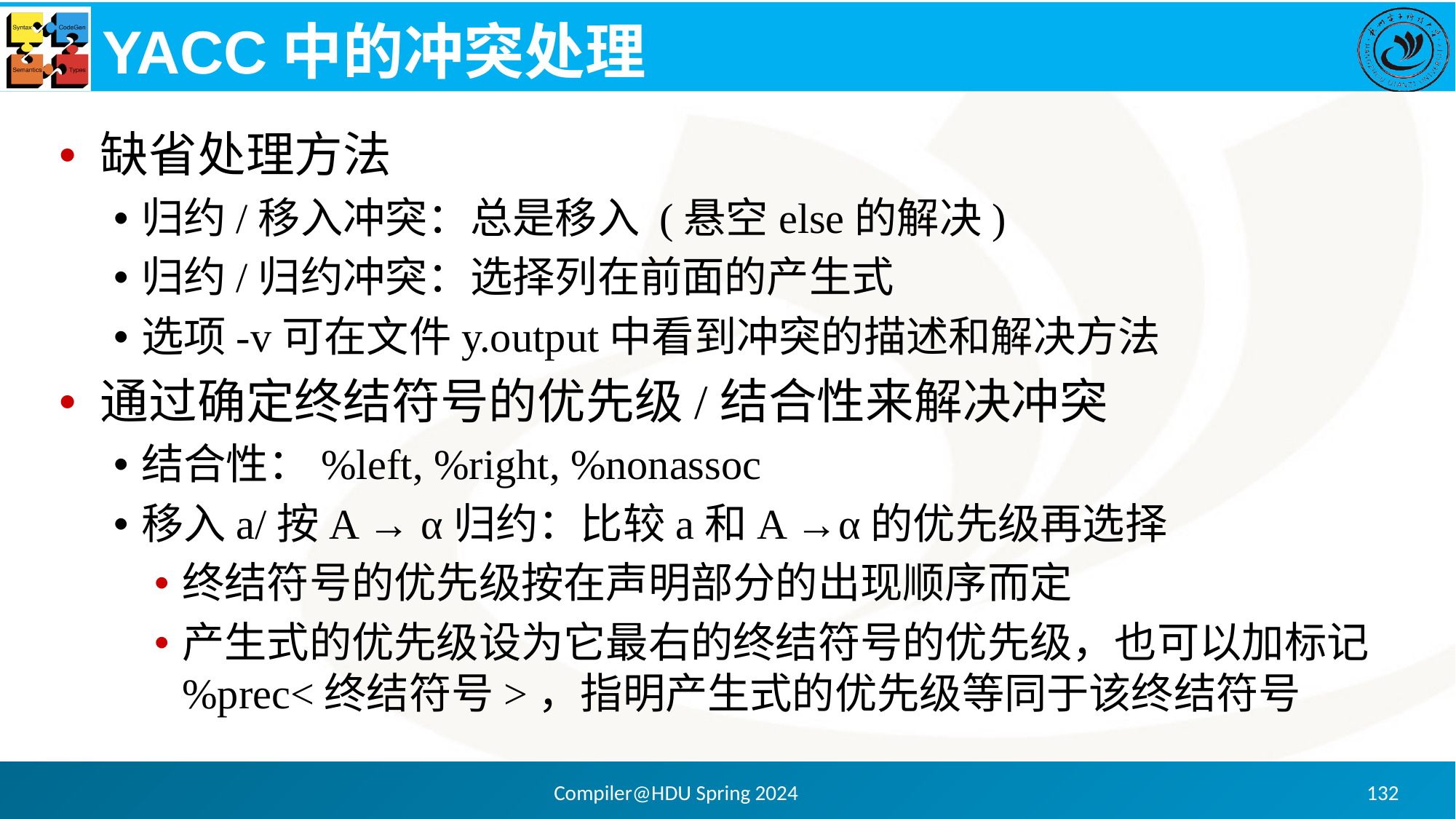

# YACC中的冲突处理
缺省处理方法
归约/移入冲突：总是移入 (悬空else的解决)
归约/归约冲突：选择列在前面的产生式
选项-v可在文件y.output中看到冲突的描述和解决方法
通过确定终结符号的优先级/结合性来解决冲突
结合性：%left, %right, %nonassoc
移入a/按A → α归约：比较a和A →α的优先级再选择
终结符号的优先级按在声明部分的出现顺序而定
产生式的优先级设为它最右的终结符号的优先级，也可以加标记%prec<终结符号>，指明产生式的优先级等同于该终结符号
Compiler@HDU Spring 2024
132